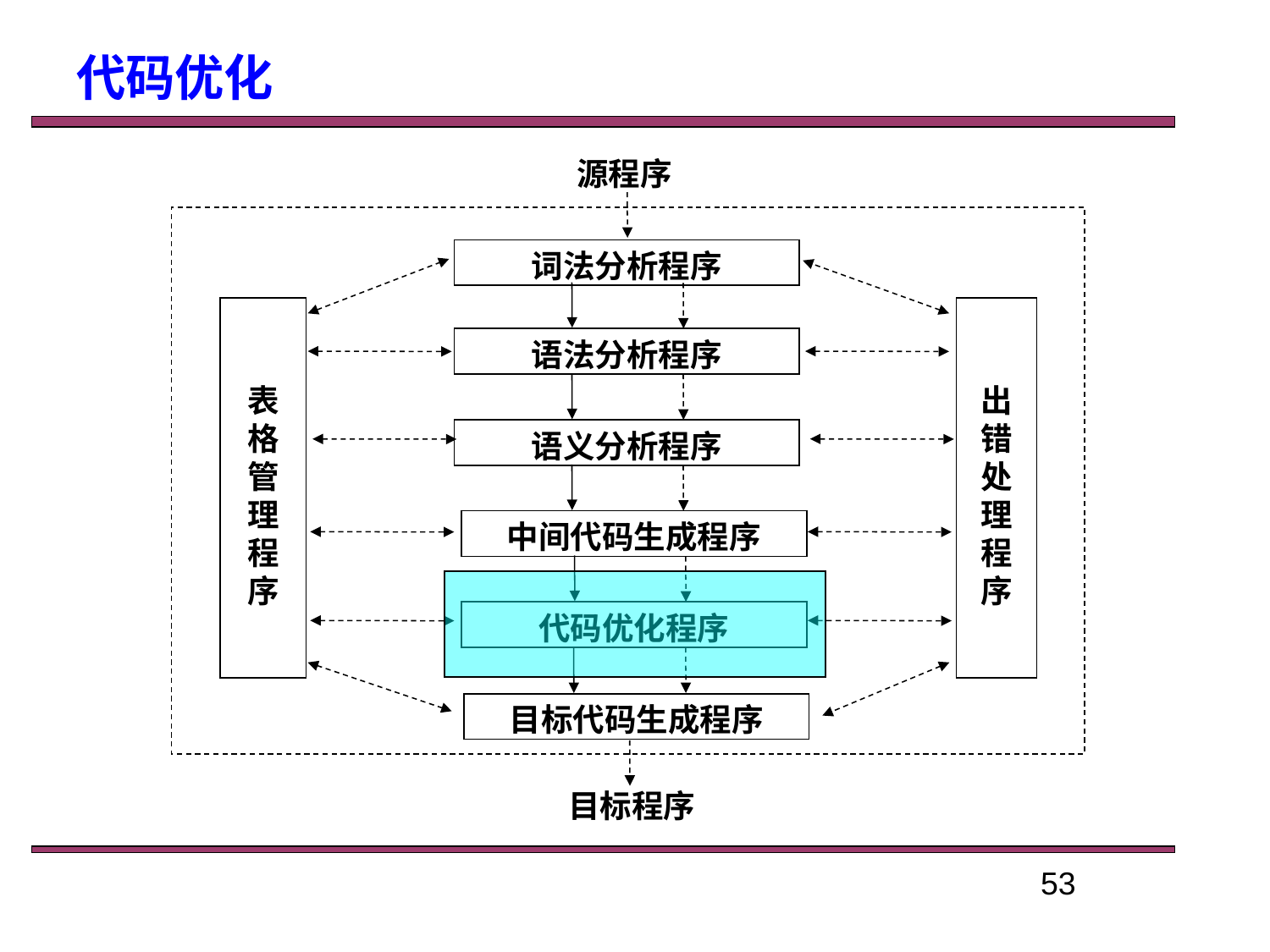

代码优化
源程序

词法分析程序

表格管理程序

出错处理程序
语法分析程序

语义分析程序

中间代码生成程序

代码优化程序

目标代码生成程序

目标程序

53